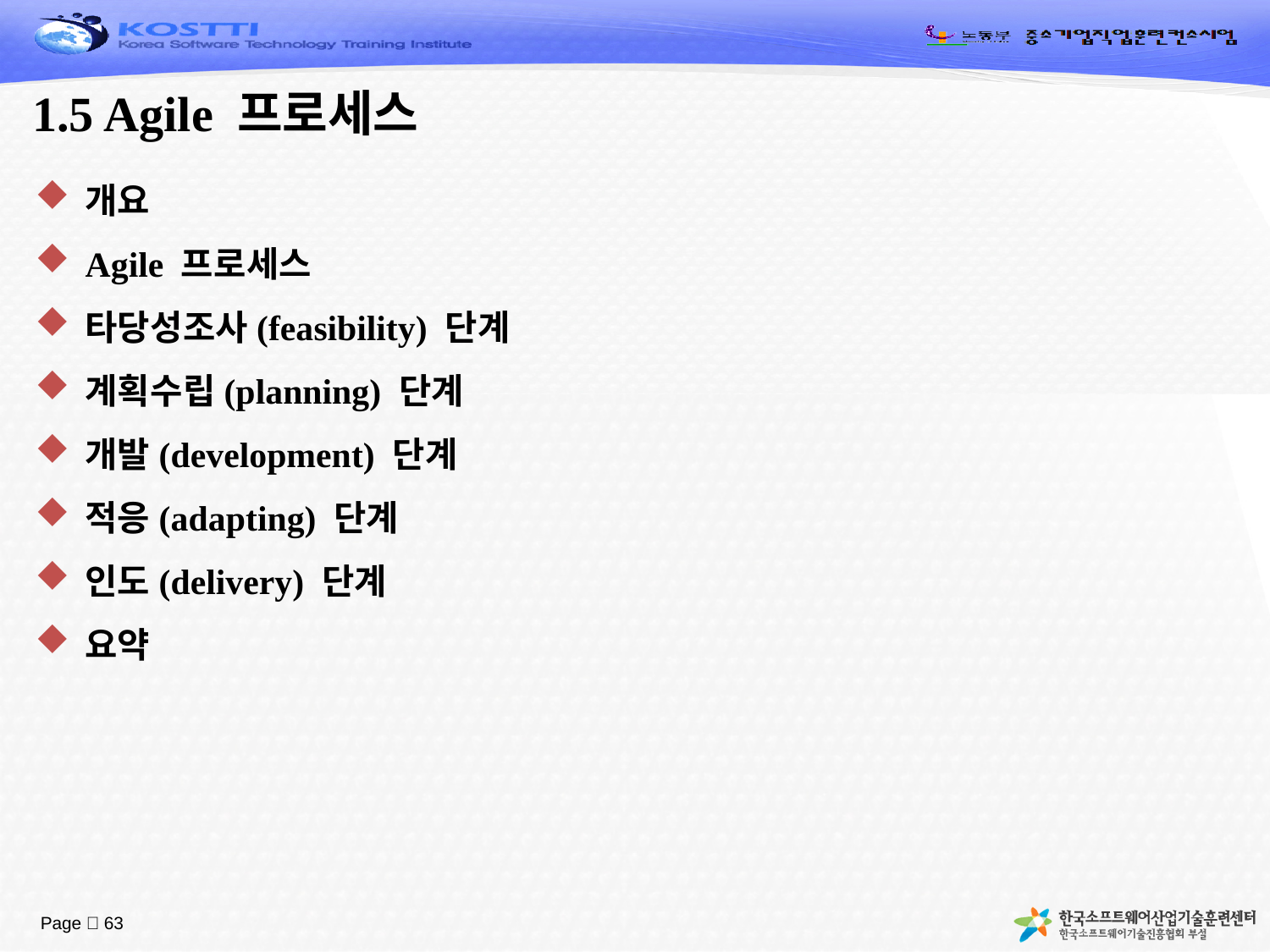

# 1.5 Agile 프로세스
개요
Agile 프로세스
타당성조사(feasibility) 단계
계획수립(planning) 단계
개발(development) 단계
적응(adapting) 단계
인도(delivery) 단계
요약